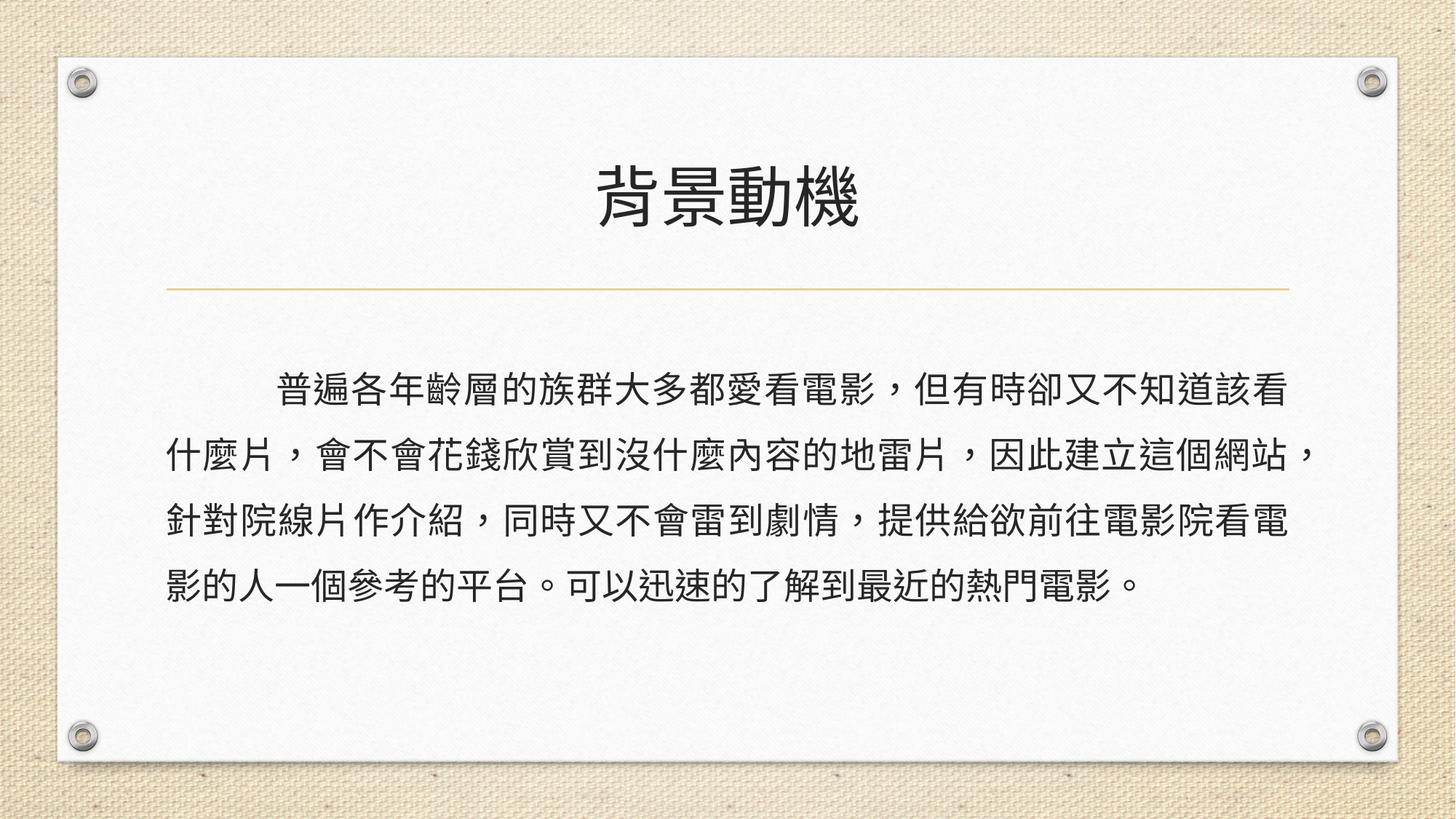

# 背景動機
	普遍各年齡層的族群大多都愛看電影，但有時卻又不知道該看什麼片，會不會花錢欣賞到沒什麼內容的地雷片，因此建立這個網站，針對院線片作介紹，同時又不會雷到劇情，提供給欲前往電影院看電影的人一個參考的平台。可以迅速的了解到最近的熱門電影。